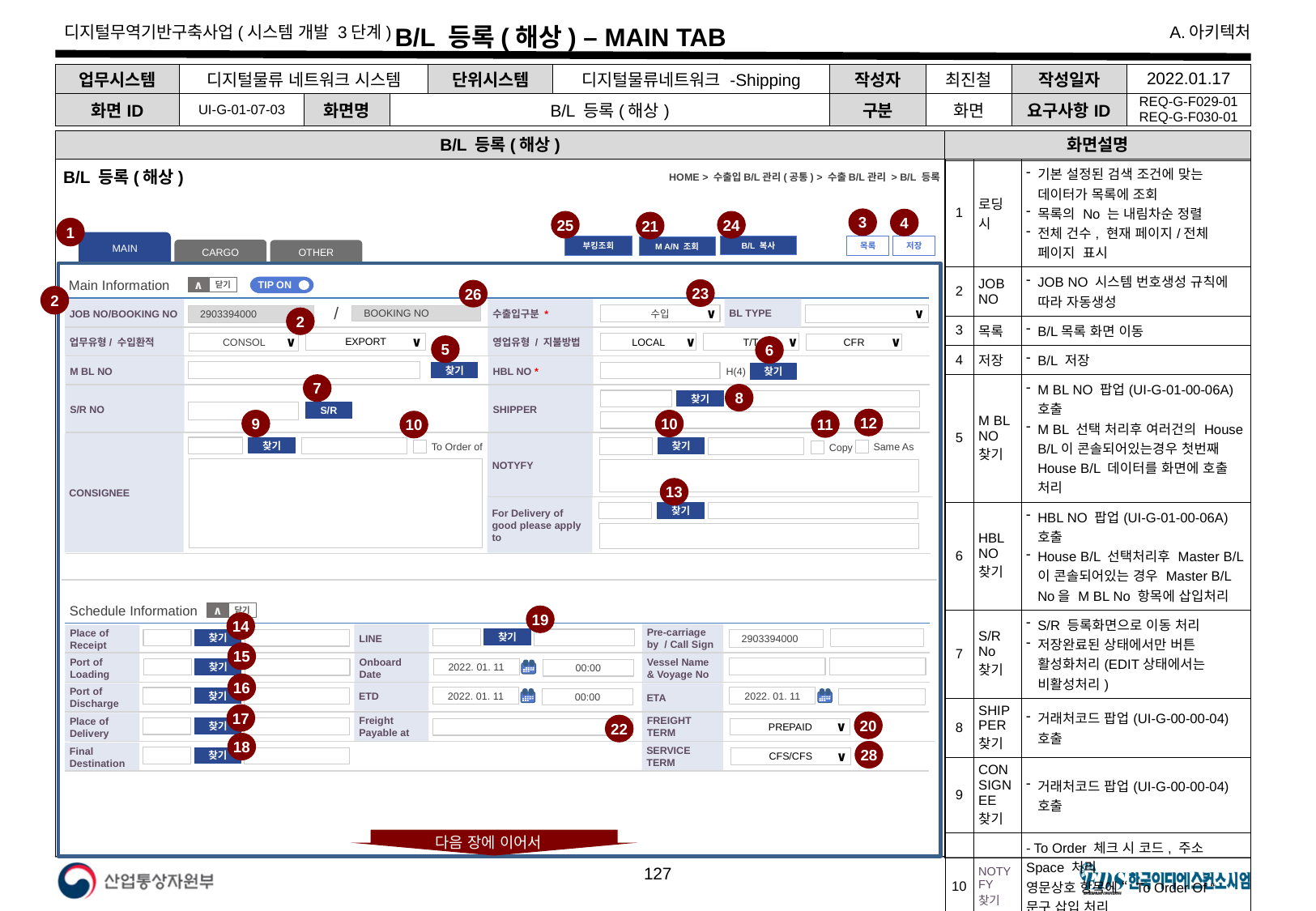

# B/L 등록(해상) – MAIN TAB
| 업무시스템 | 디지털물류 네트워크 시스템 |  |  | 단위시스템 | 디지털물류네트워크 -Shipping | 작성자 | 최진철 | 작성일자 | 2022.01.17 |
| --- | --- | --- | --- | --- | --- | --- | --- | --- | --- |
| 화면ID | UI-G-01-07-03 | 화면명 | B/L 등록(해상) |  |  | 구분 | 화면 | 요구사항ID | REQ-G-F029-01 REQ-G-F030-01 |
B/L 등록(해상)
화면설명

B/L 등록(해상)
HOME > 수출입B/L관리(공통) > 수출B/L관리 > B/L 등록
| 1 | 로딩 시 | 기본 설정된 검색 조건에 맞는 데이터가 목록에 조회 목록의 No 는 내림차순 정렬 전체 건수, 현재 페이지/전체 페이지 표시 |
| --- | --- | --- |
| 2 | JOB NO | JOB NO 시스템 번호생성 규칙에 따라 자동생성 |
| 3 | 목록 | B/L목록 화면 이동 |
| 4 | 저장 | B/L 저장 |
| 5 | M BL NO 찾기 | M BL NO 팝업(UI-G-01-00-06A) 호출 M BL 선택 처리후 여러건의 House B/L이 콘솔되어있는경우 첫번째 House B/L 데이터를 화면에 호출 처리 |
| 6 | HBL NO 찾기 | HBL NO 팝업(UI-G-01-00-06A) 호출 House B/L 선택처리후 Master B/L이 콘솔되어있는 경우 Master B/L No을 M BL No 항목에 삽입처리 |
| 7 | S/R No 찾기 | S/R 등록화면으로 이동 처리 저장완료된 상태에서만 버튼 활성화처리(EDIT상태에서는 비활성처리) |
| 8 | SHIPPER 찾기 | 거래처코드 팝업(UI-G-00-00-04) 호출 |
| 9 | CONSIGNEE 찾기 | 거래처코드 팝업(UI-G-00-00-04) 호출 |
| 10 | NOTYFY 찾기 | - To Order 체크 시 코드, 주소 Space 처리 영문상호 항목에 “ To Order Of “ 문구 삽입 처리 체크 해제시 : 공백처리 |
| 11 | copy | - Copy 체크시 입력되어있는 Consignee 항목과 동일하게 삽입처리 |

3
4
25
24
21
1
MAIN
B/L 복사
부킹조회
저장
목록
M A/N 조회
CARGO
OTHER

Main Information
TIP ON

닫기
∧
23
26
2
BL TYPE
JOB NO/BOOKING NO
수출입구분 *

∨
수입
∨
2903394000
BOOKING NO
/
2
업무유형/ 수입환적
영업유형 / 지불방법
CONSOL
∨
EXPORT
∨
T/T
∨
LOCAL
∨
CFR
∨
5
6
M BL NO
HBL NO *
H(4)

찾기
찾기
7
8
S/R NO
SHIPPER

찾기

S/R
12
10
9
11
10

CONSIGNEE
NOTYFY

찾기

찾기

Same As

To Order of

Copy

13
For Delivery of good please apply to

찾기

Schedule Information
닫기
∧
19
14
Pre-carriage by  / Call Sign
LINE
Place of Receipt

찾기

찾기
2903394000
15
Onboard Date
Port of Loading
Vessel Name & Voyage No

2022. 01. 11

찾기
00:00
16
ETD
ETA
Port of Discharge
2022. 01. 11

2022. 01. 11

찾기
00:00

17
20
FREIGHT TERM
Freight Payable at
Place of Delivery
22

찾기
PREPAID
∨

18
28
SERVICE TERM
Final Destination

찾기
CFS/CFS
∨
다음 장에 이어서